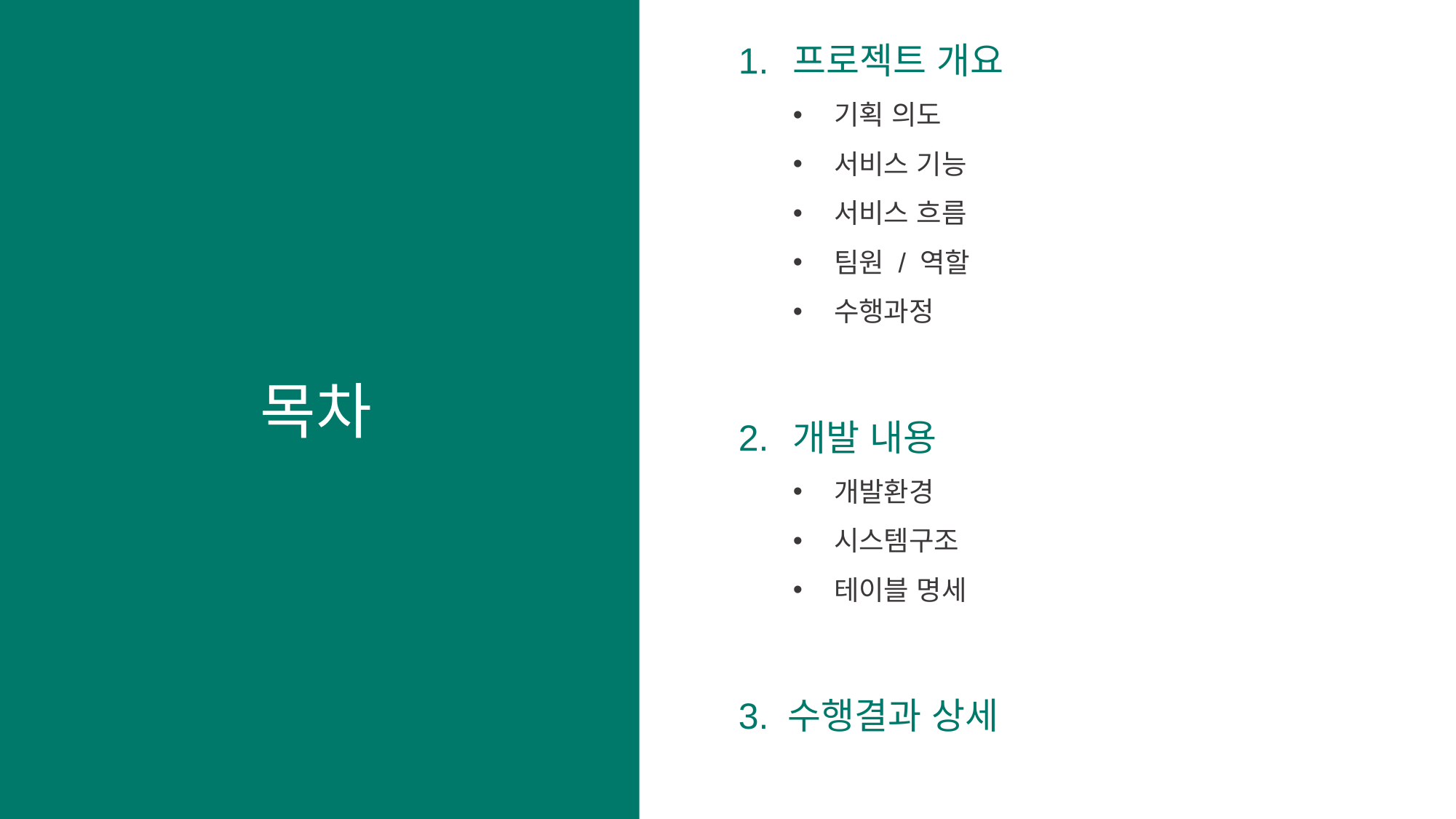

프로젝트 개요
기획 의도
서비스 기능
서비스 흐름
팀원 / 역할
수행과정

개발 내용
개발환경
시스템구조
테이블 명세

3. 수행결과 상세
목차